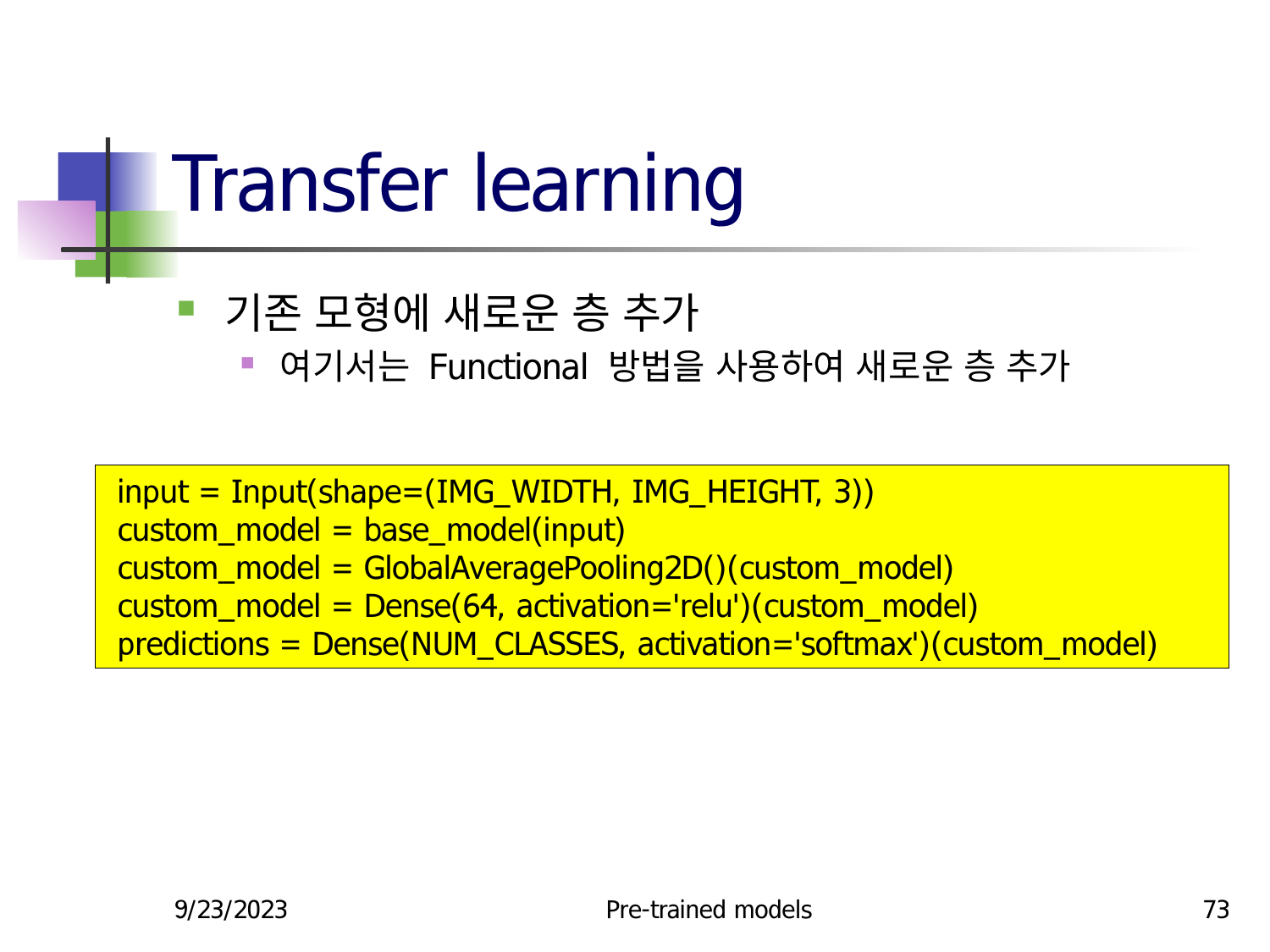

# Transfer learning
기존 모형에 새로운 층 추가
여기서는 Functional 방법을 사용하여 새로운 층 추가
 input = Input(shape=(IMG_WIDTH, IMG_HEIGHT, 3))
 custom_model = base_model(input)
 custom_model = GlobalAveragePooling2D()(custom_model)
 custom_model = Dense(64, activation='relu')(custom_model)
 predictions = Dense(NUM_CLASSES, activation='softmax')(custom_model)
9/23/2023
Pre-trained models
73